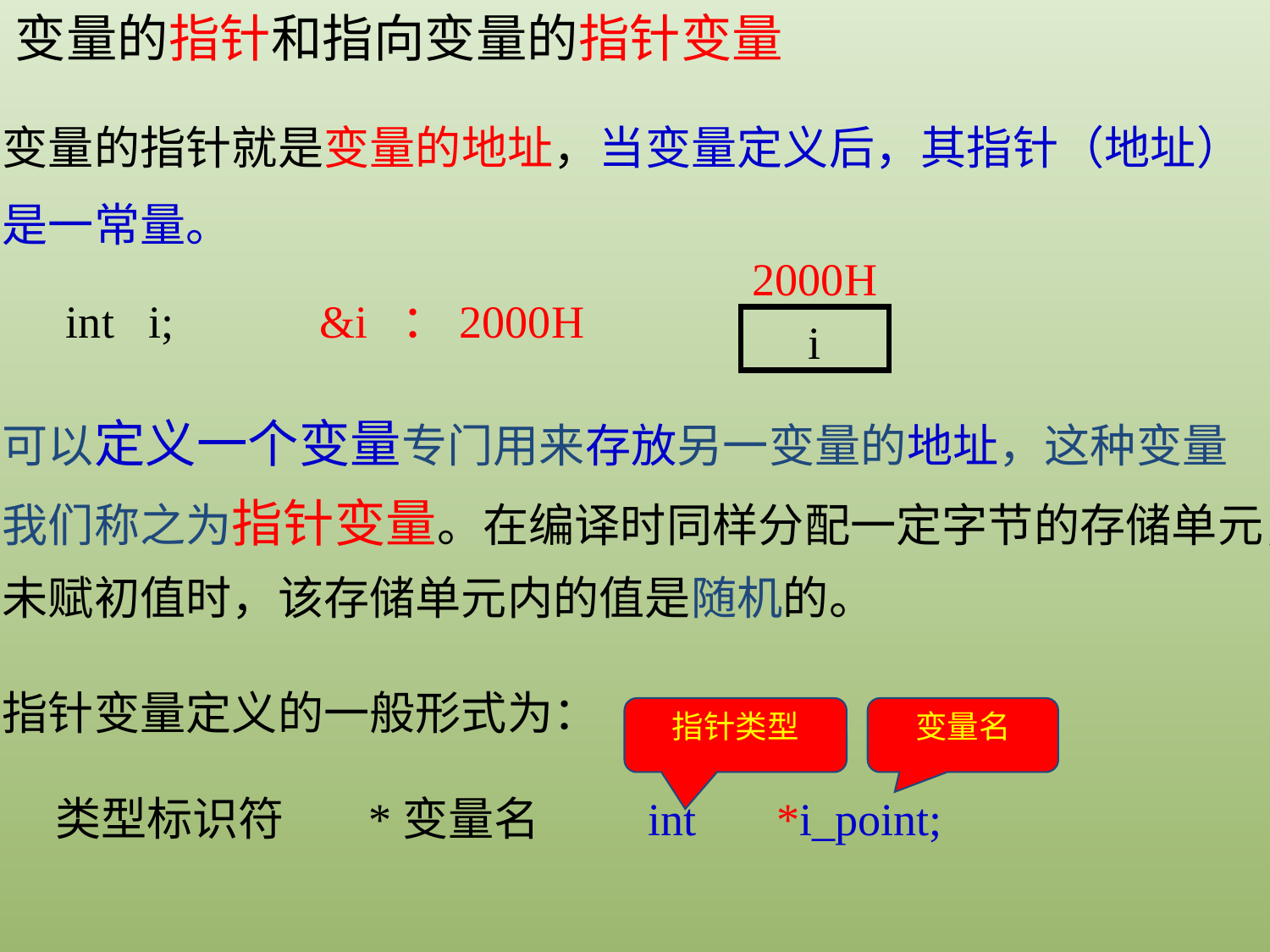

变量的指针和指向变量的指针变量
变量的指针就是变量的地址，当变量定义后，其指针（地址）是一常量。
2000H
int   i;
&i  ：2000H
i
可以定义一个变量专门用来存放另一变量的地址，这种变量我们称之为指针变量。在编译时同样分配一定字节的存储单元，未赋初值时，该存储单元内的值是随机的。
指针变量定义的一般形式为：
指针类型
变量名
类型标识符       *变量名
int       *i_point;
416